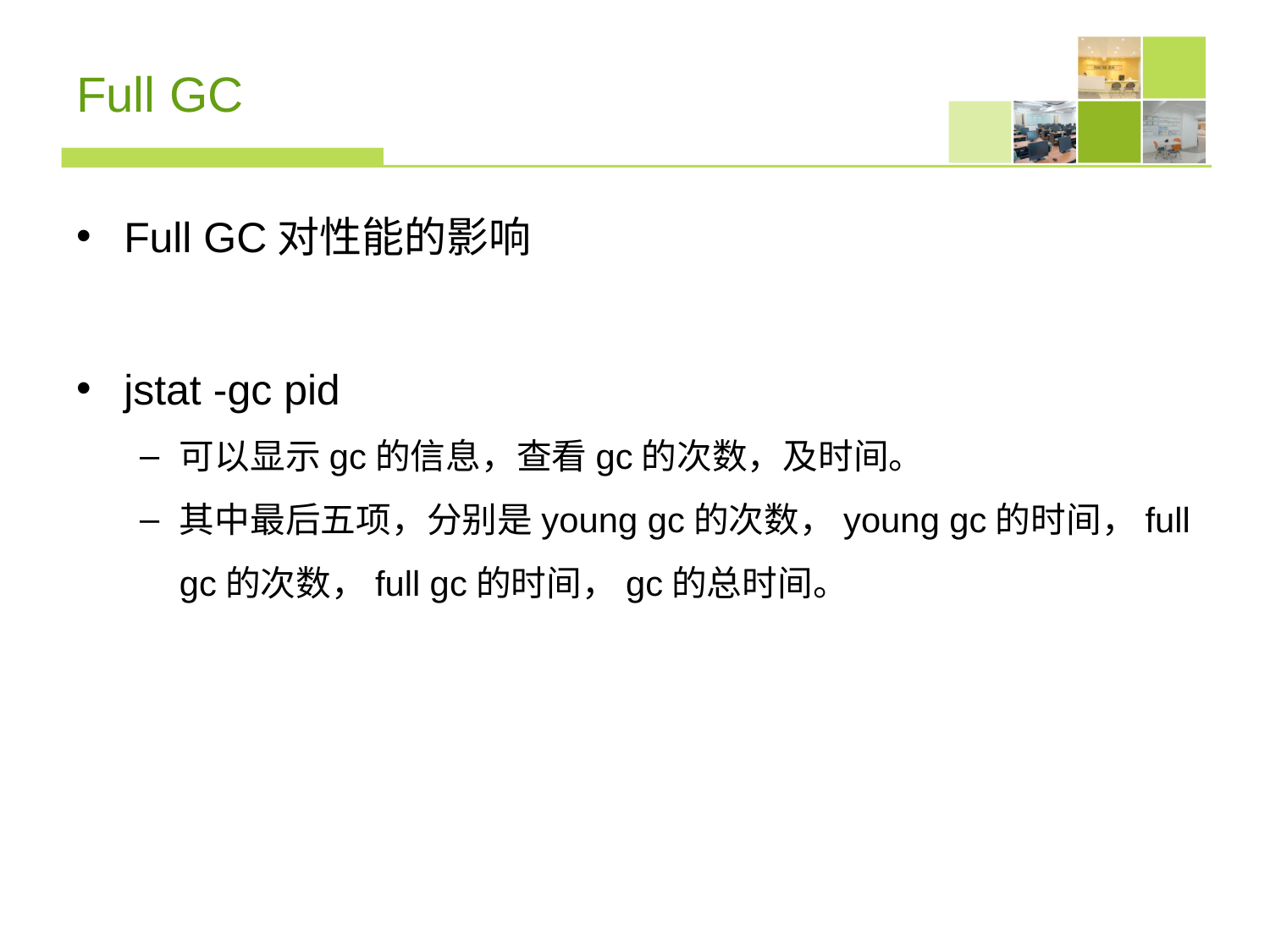

# Full GC
Full GC对性能的影响

jstat -gc pid
可以显示gc的信息，查看gc的次数，及时间。
其中最后五项，分别是young gc的次数，young gc的时间，full gc的次数，full gc的时间，gc的总时间。